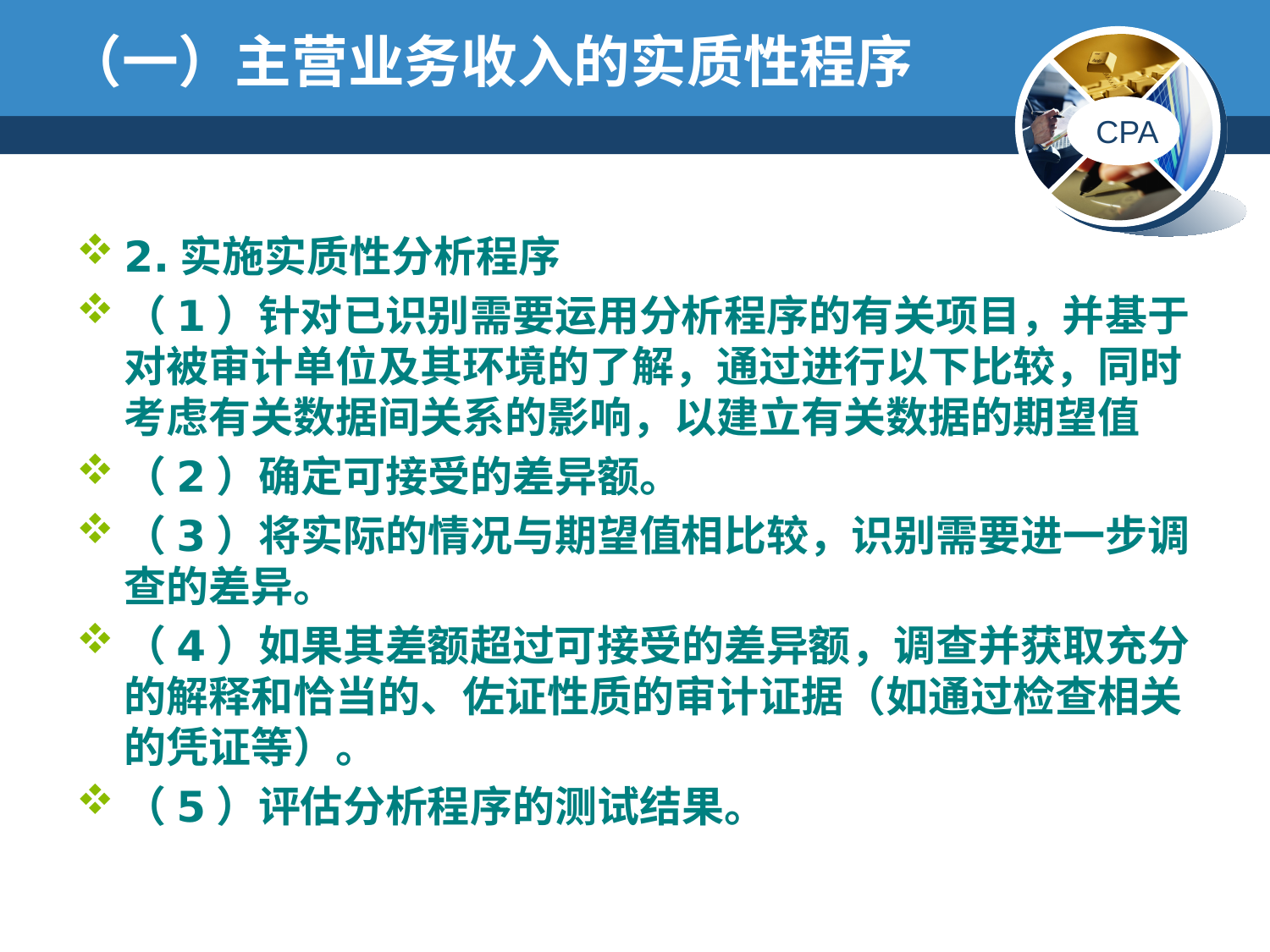

# （一）主营业务收入的实质性程序

2.实施实质性分析程序
（1）针对已识别需要运用分析程序的有关项目，并基于对被审计单位及其环境的了解，通过进行以下比较，同时考虑有关数据间关系的影响，以建立有关数据的期望值
（2）确定可接受的差异额。
（3）将实际的情况与期望值相比较，识别需要进一步调查的差异。
（4）如果其差额超过可接受的差异额，调查并获取充分的解释和恰当的、佐证性质的审计证据（如通过检查相关的凭证等）。
（5）评估分析程序的测试结果。